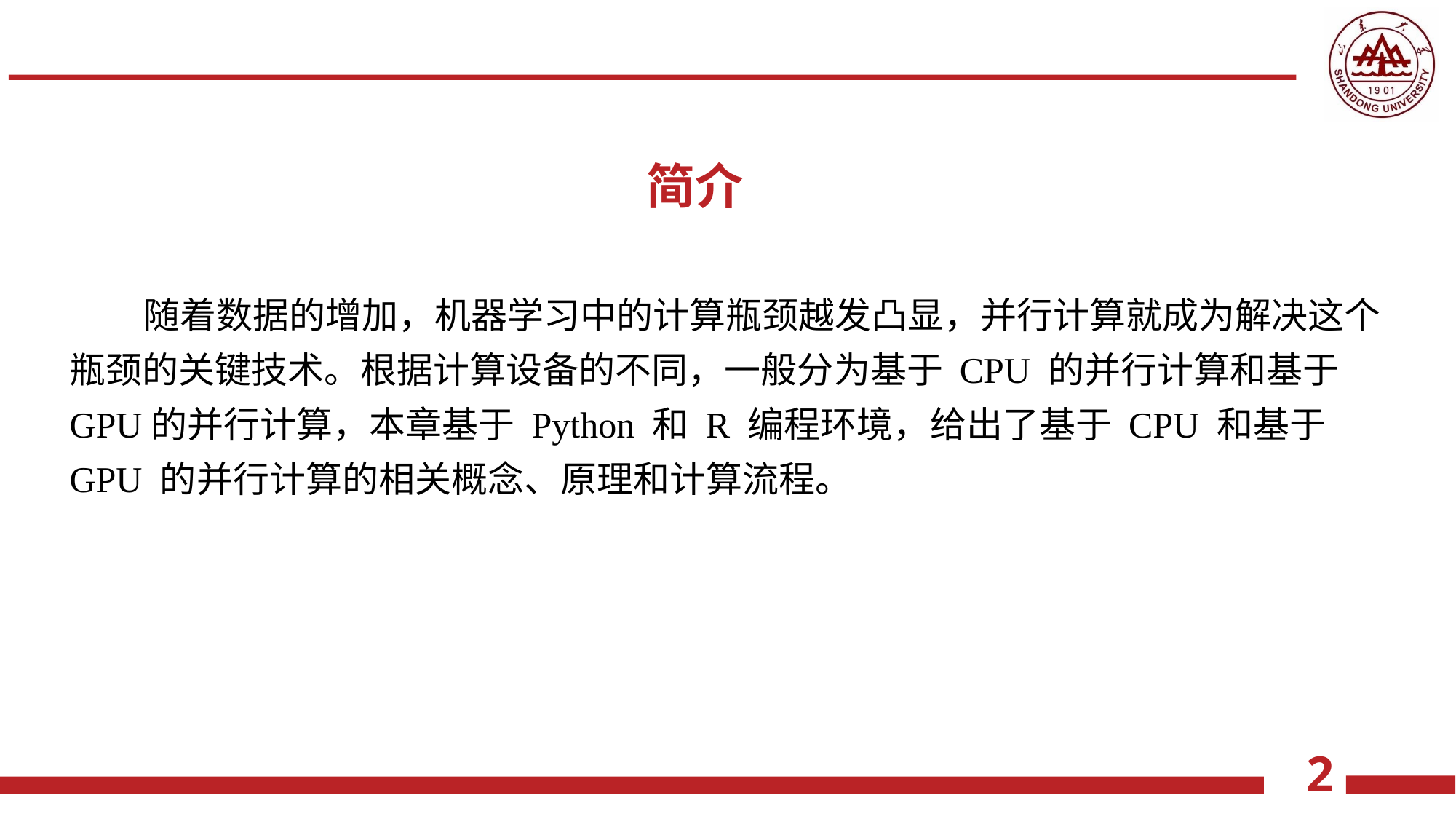

简介
        随着数据的增加，机器学习中的计算瓶颈越发凸显，并行计算就成为解决这个瓶颈的关键技术。根据计算设备的不同，一般分为基于 CPU 的并行计算和基于 GPU的并行计算，本章基于 Python 和 R 编程环境，给出了基于 CPU 和基于 GPU 的并行计算的相关概念、原理和计算流程。